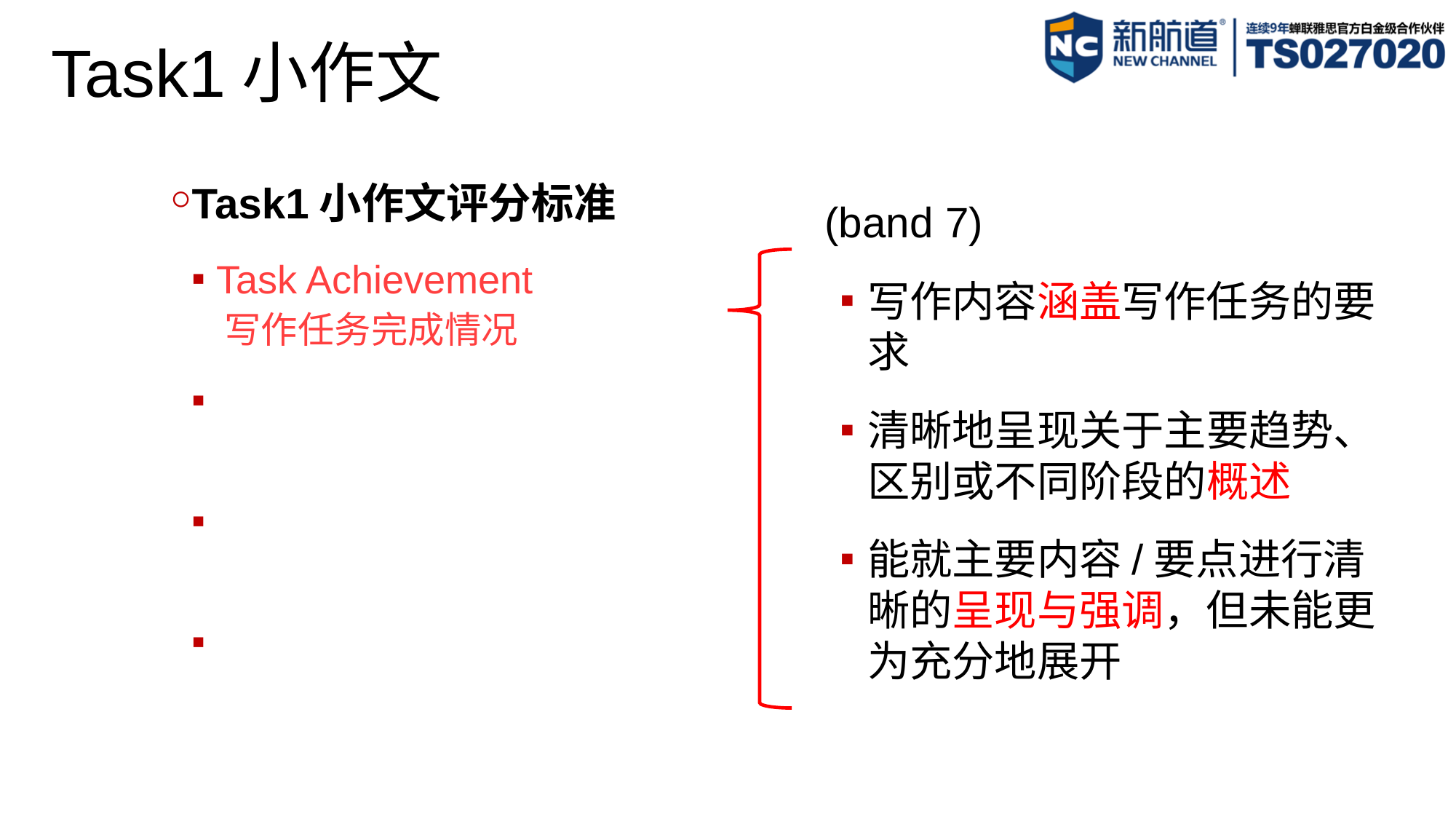

# Task1小作文
Task1小作文评分标准
 (band 7)
写作内容涵盖写作任务的要求
清晰地呈现关于主要趋势、区别或不同阶段的概述
能就主要内容/要点进行清晰的呈现与强调，但未能更为充分地展开
Task Achievement
   写作任务完成情况
Coherence & Cohesion
   连贯与衔接
Lexical Resource
   词汇丰富程度
Grammatical Range & Accuracy
   语法多样性及准确性